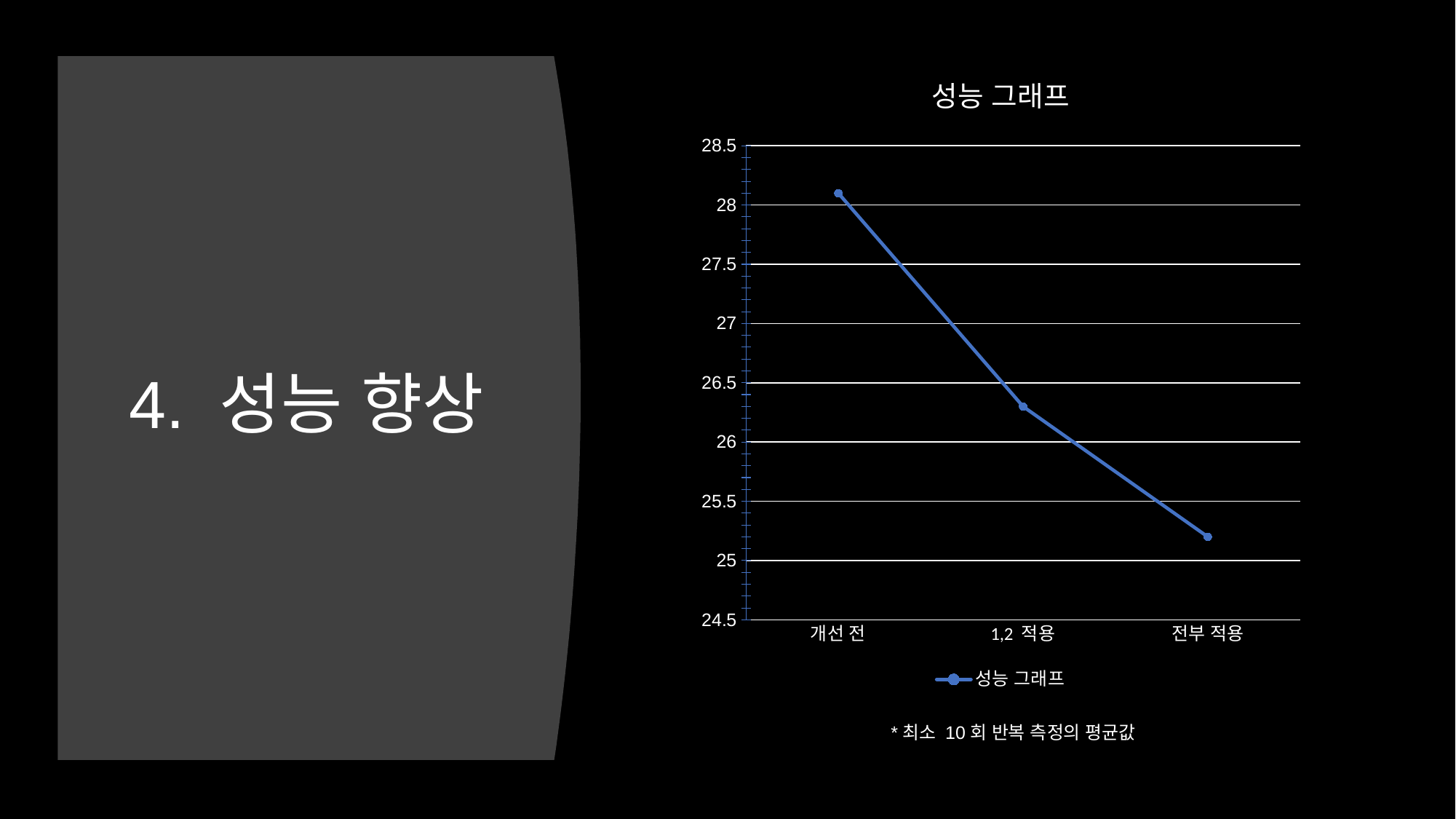

### Chart: 성능 그래프

| Category | 성능 그래프 |
|---|---|
| 개선 전 | 28.1 |
| 1,2 적용 | 26.3 |
| 전부 적용 | 25.2 |
# 4. 성능 향상
*최소 10회 반복 측정의 평균값